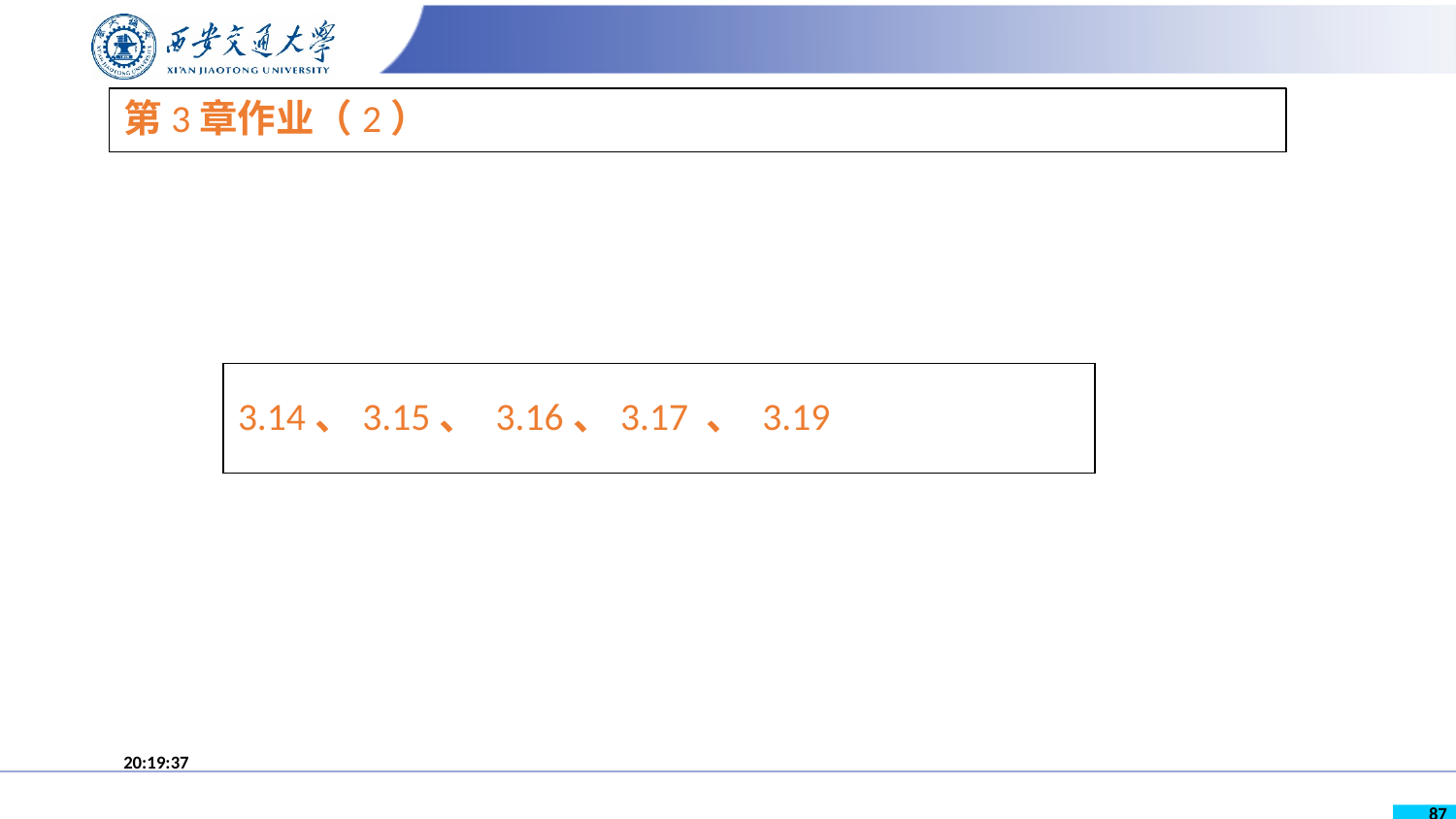

# 第3章作业（2）
3.14、3.15、 3.16、3.17 、 3.19
20:19:37
87